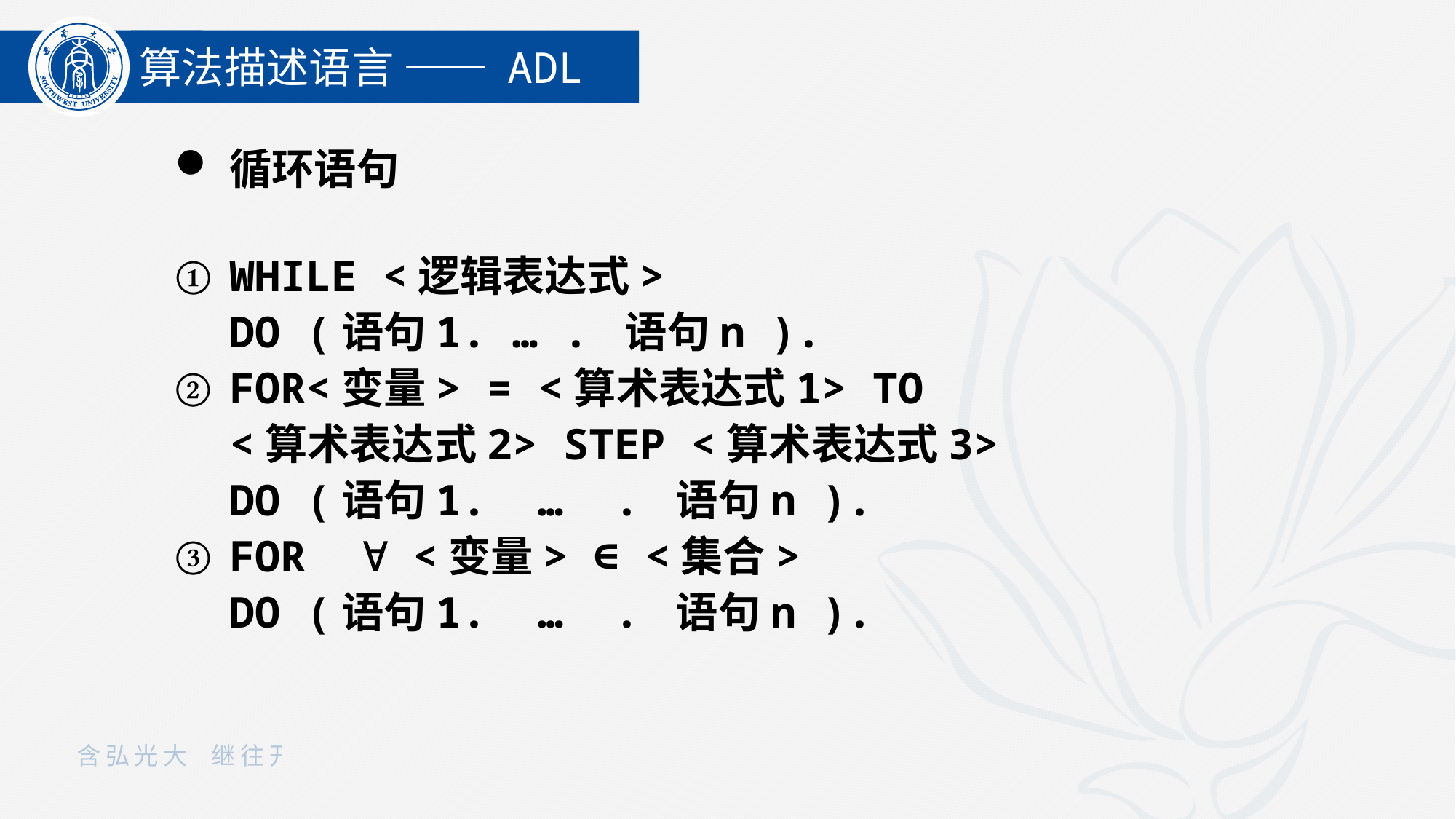

算法描述语言 —— ADL
循环语句

WHILE <逻辑表达式>
DO (语句1. … . 语句n ).
FOR<变量> = <算术表达式1> TO
<算术表达式2> STEP <算术表达式3>
DO (语句1.  …  . 语句n ).
FOR  ∀ <变量> ∈ <集合>
DO (语句1.  …  . 语句n ).